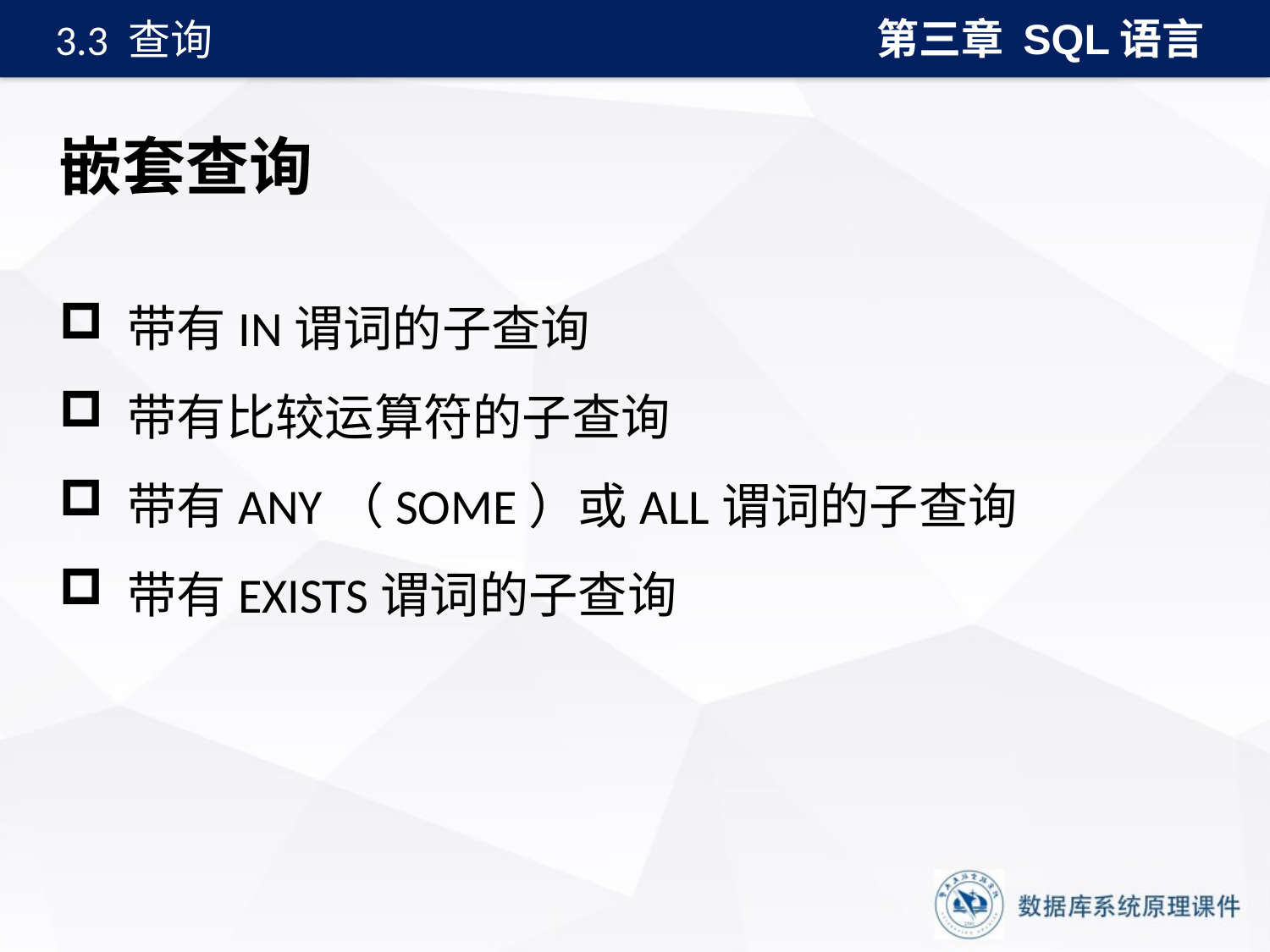

第三章 SQL语言
3.3 查询
# 嵌套查询
 带有IN谓词的子查询
 带有比较运算符的子查询
 带有ANY（SOME）或ALL谓词的子查询
 带有EXISTS谓词的子查询